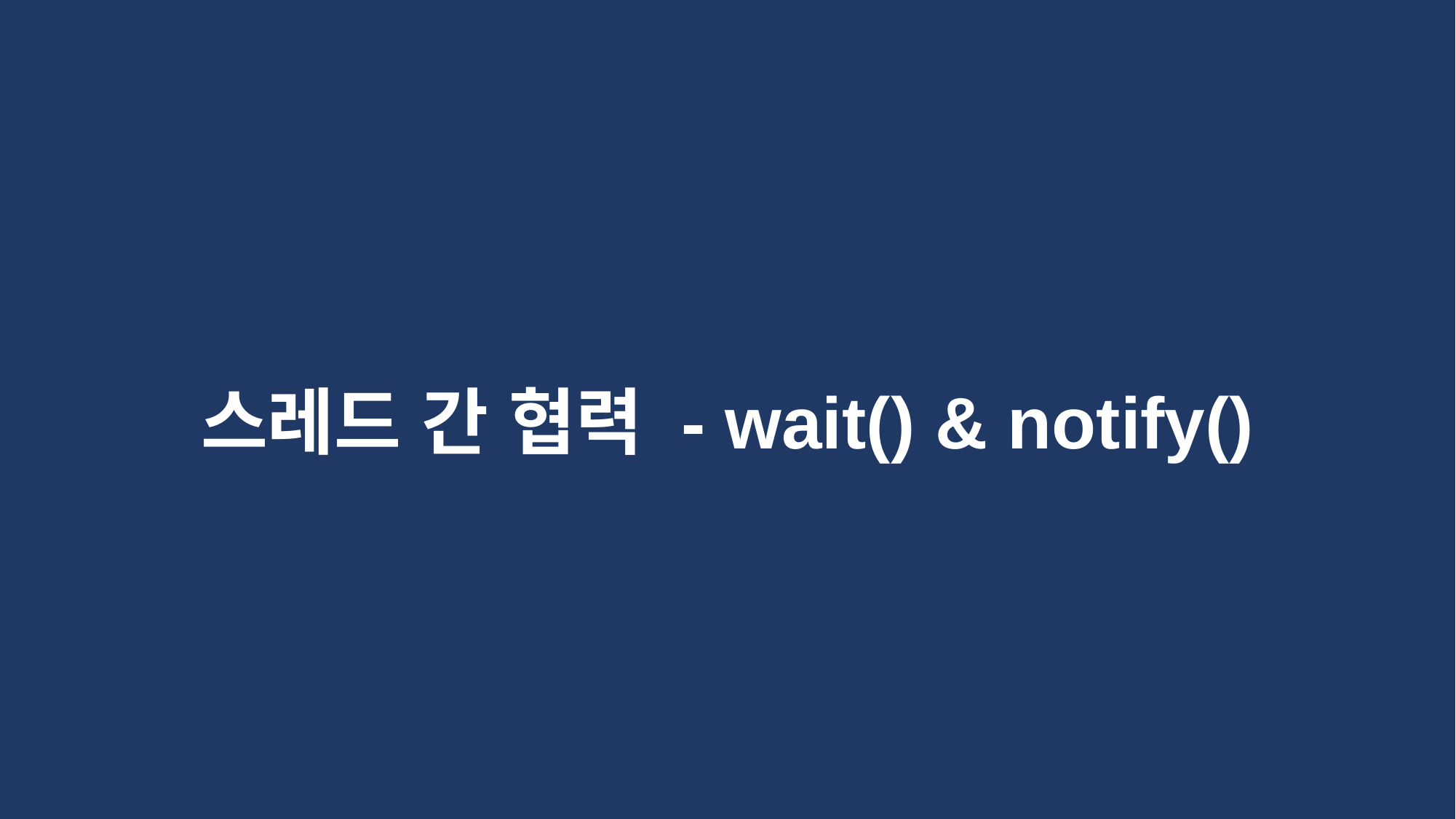

스레드 간 협력 - wait() & notify()